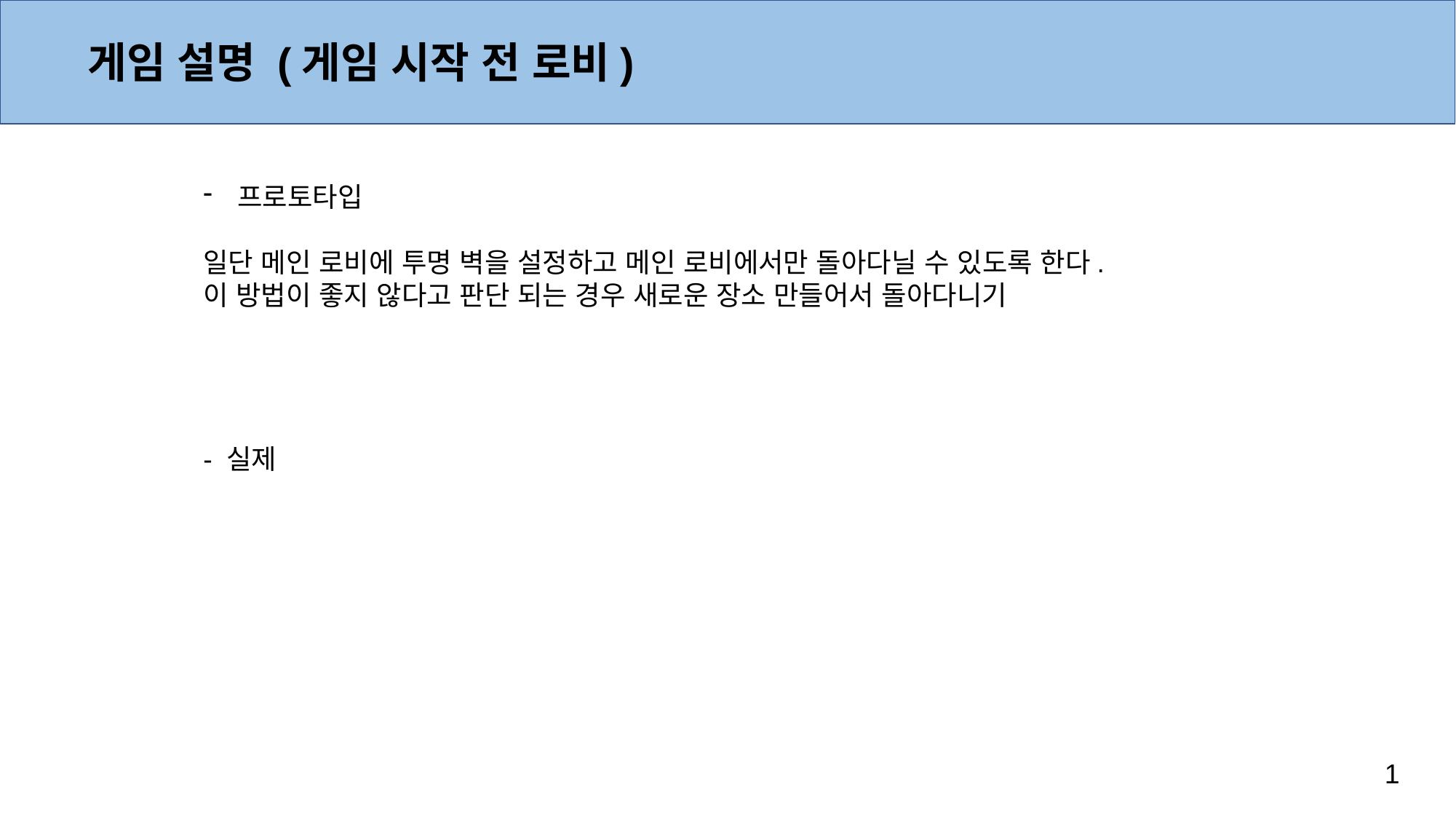

게임 설명 (게임 시작 전 로비)
프로토타입

일단 메인 로비에 투명 벽을 설정하고 메인 로비에서만 돌아다닐 수 있도록 한다.
이 방법이 좋지 않다고 판단 되는 경우 새로운 장소 만들어서 돌아다니기

- 실제
1